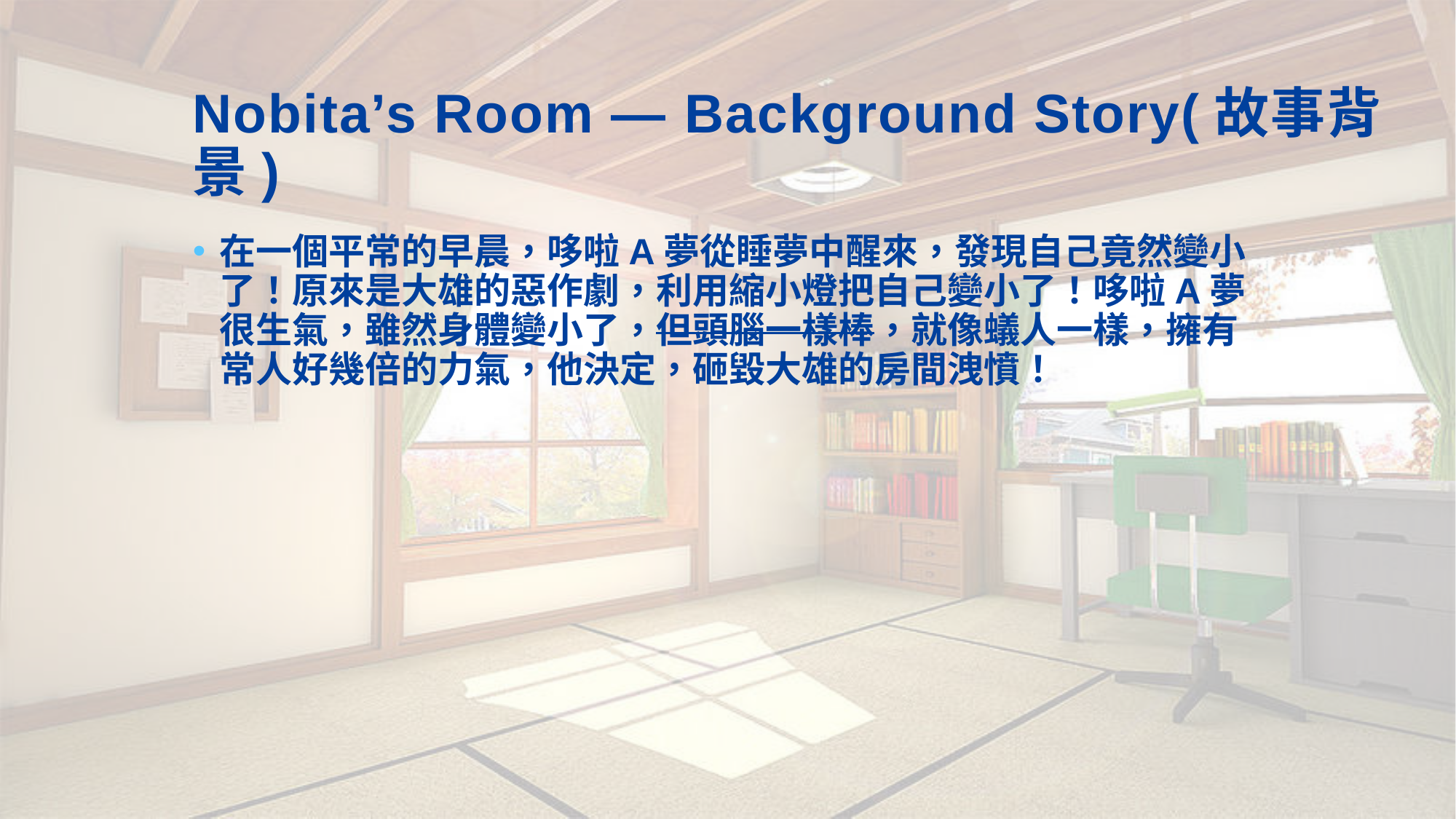

# Nobita’s Room — Background Story(故事背景)
在一個平常的早晨，哆啦A夢從睡夢中醒來，發現自己竟然變小了！原來是大雄的惡作劇，利用縮小燈把自己變小了！哆啦A夢很生氣，雖然身體變小了，但頭腦一樣棒，就像蟻人一樣，擁有常人好幾倍的力氣，他決定，砸毀大雄的房間洩憤！